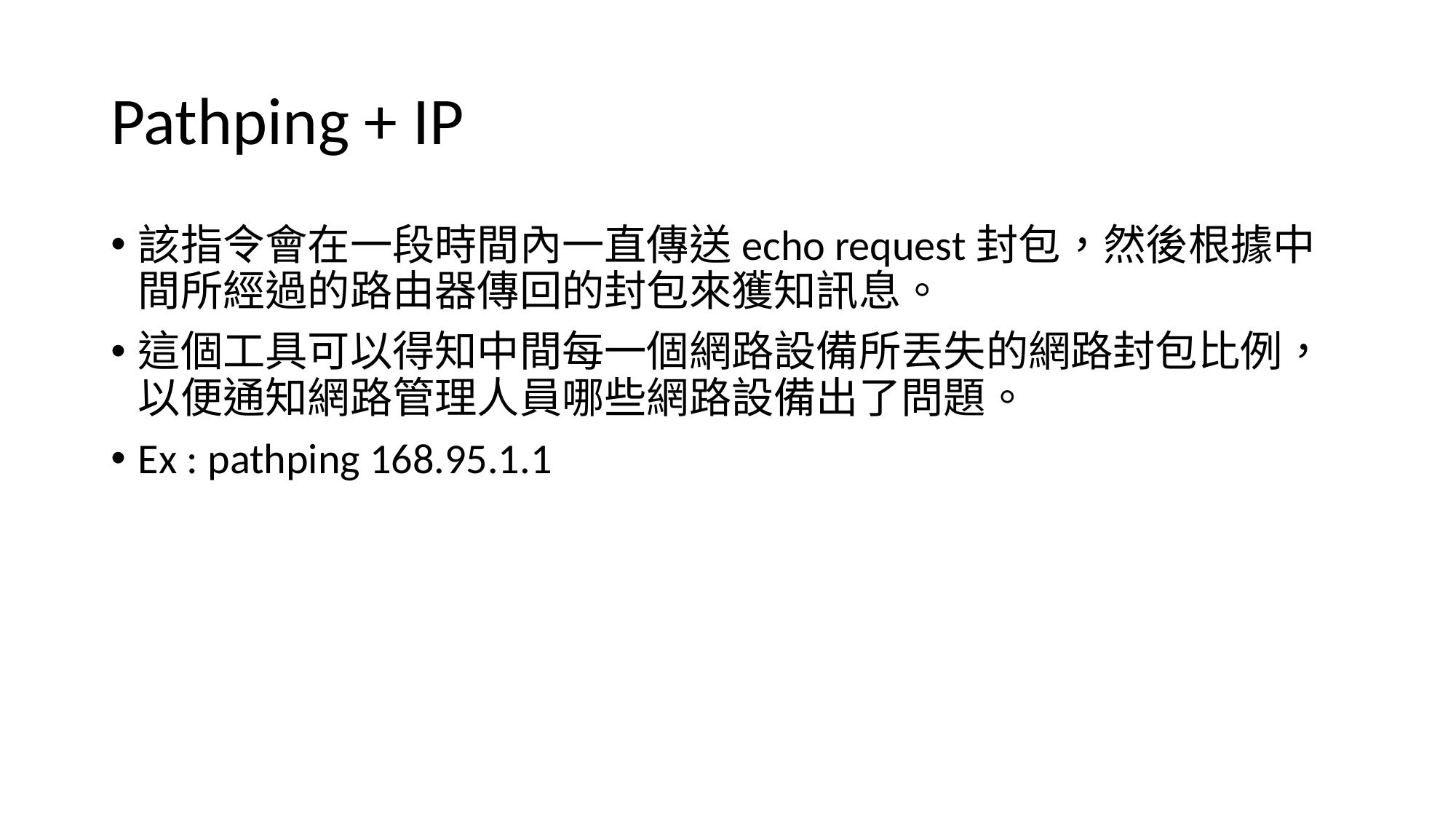

# Pathping + IP
該指令會在一段時間內一直傳送echo request封包，然後根據中間所經過的路由器傳回的封包來獲知訊息。
這個工具可以得知中間每一個網路設備所丟失的網路封包比例，以便通知網路管理人員哪些網路設備出了問題。
Ex : pathping 168.95.1.1